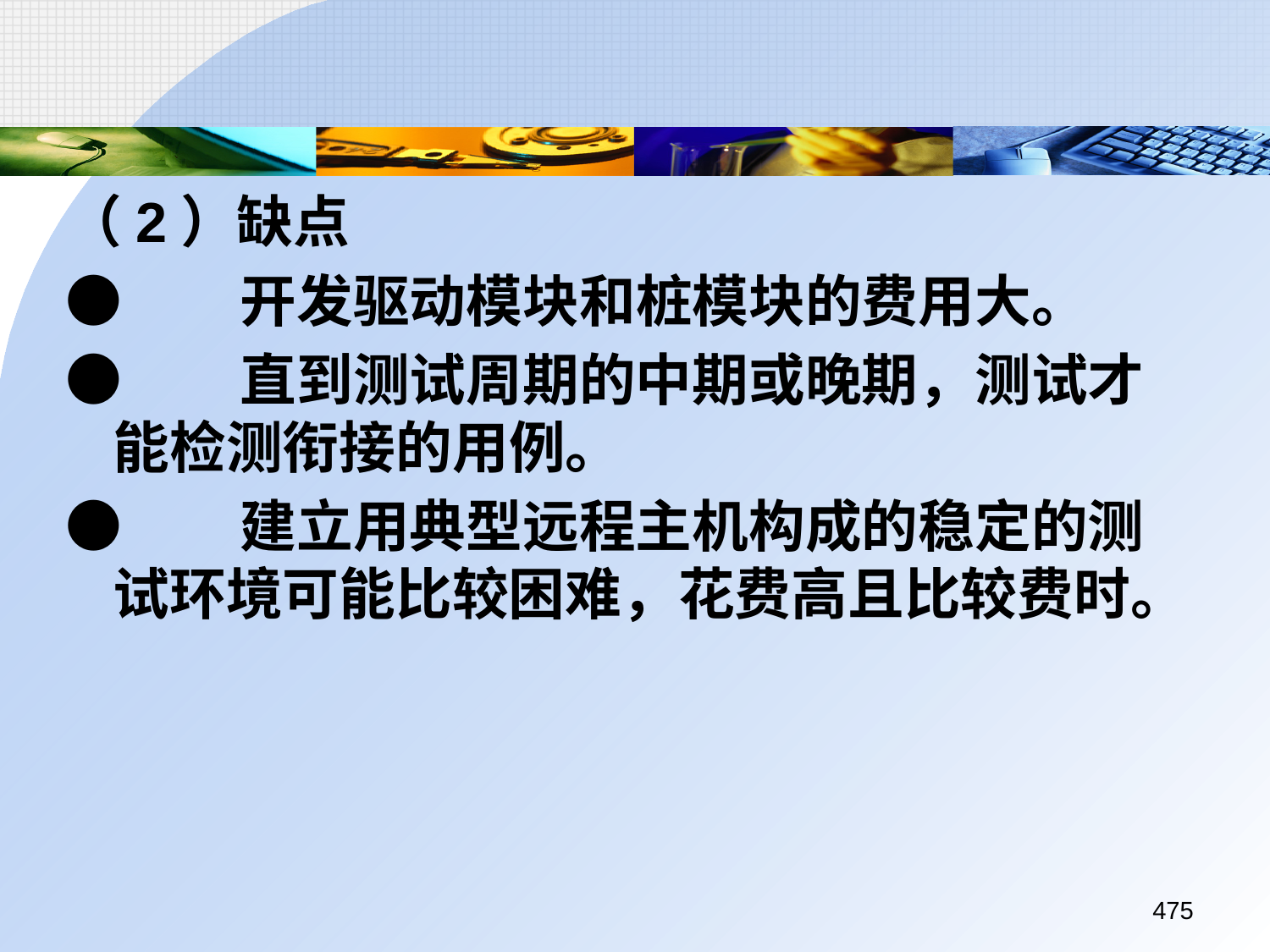

（2）缺点
●	开发驱动模块和桩模块的费用大。
●	直到测试周期的中期或晚期，测试才能检测衔接的用例。
●	建立用典型远程主机构成的稳定的测试环境可能比较困难，花费高且比较费时。

475